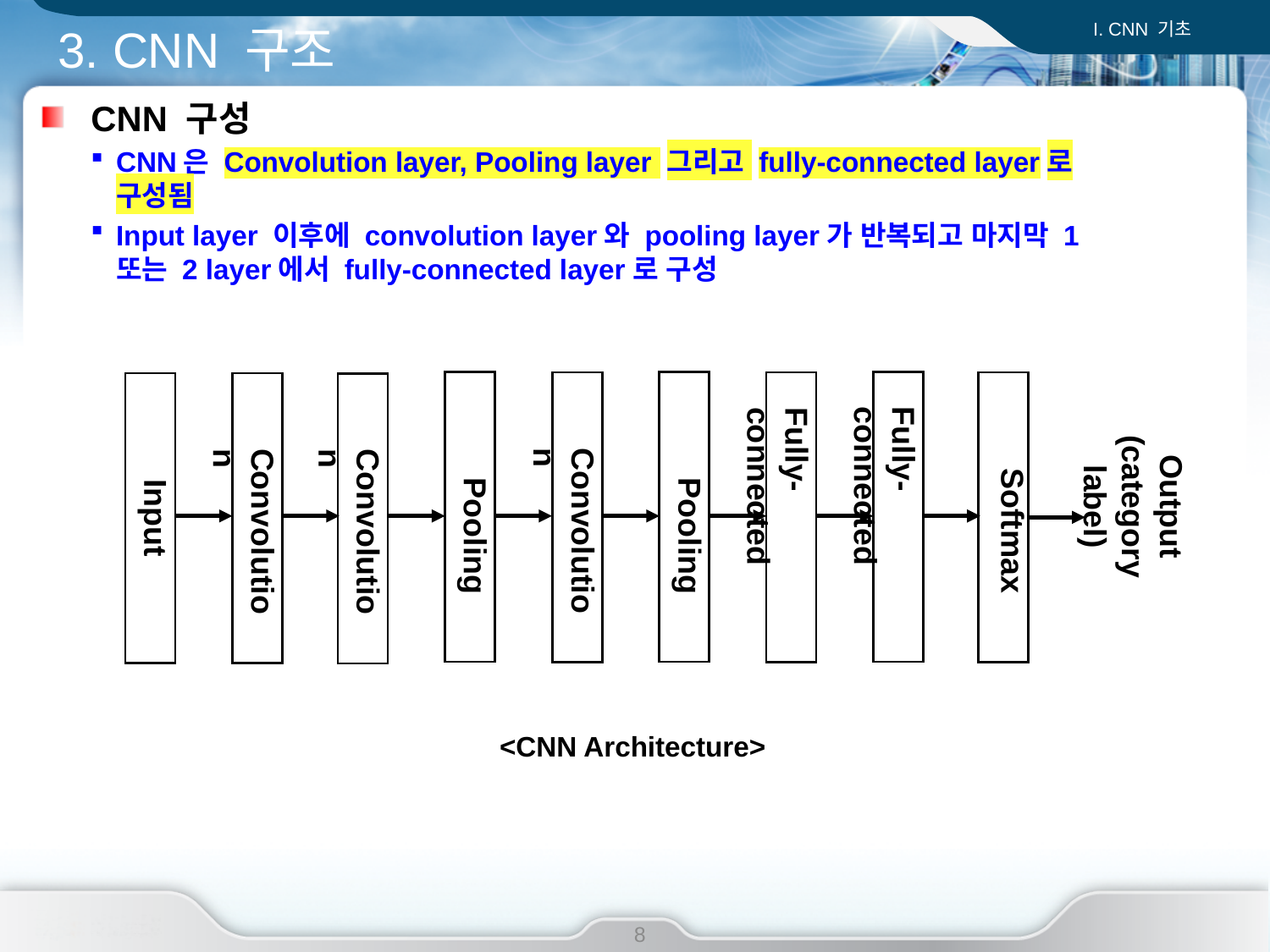

I. CNN 기초
# 3. CNN 구조
CNN 구성
CNN은 Convolution layer, Pooling layer 그리고 fully-connected layer로 구성됨
Input layer 이후에 convolution layer와 pooling layer가 반복되고 마지막 1 또는 2 layer에서 fully-connected layer로 구성

Pooling

Pooling

Fully-connected

Convolution

Fully-connected

Softmax

Input

Convolution

Convolution
Output
(category label)
<CNN Architecture>
8